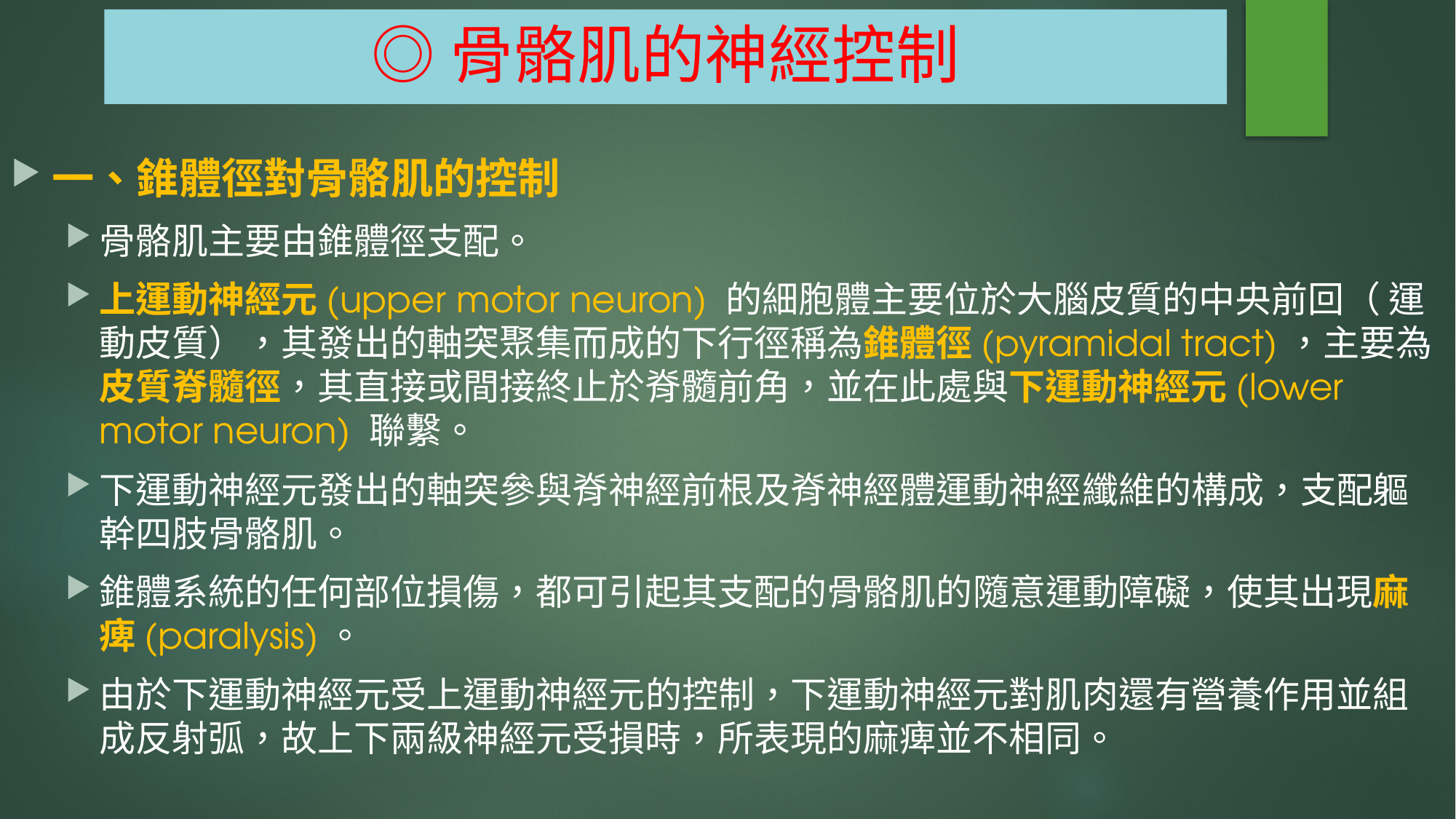

# ◎骨骼肌的神經控制
一、錐體徑對骨骼肌的控制
骨骼肌主要由錐體徑支配。
上運動神經元(upper motor neuron) 的細胞體主要位於大腦皮質的中央前回（ 運動皮質），其發出的軸突聚集而成的下行徑稱為錐體徑(pyramidal tract)，主要為皮質脊髓徑，其直接或間接終止於脊髓前角，並在此處與下運動神經元(lower motor neuron) 聯繫。
下運動神經元發出的軸突參與脊神經前根及脊神經體運動神經纖維的構成，支配軀幹四肢骨骼肌。
錐體系統的任何部位損傷，都可引起其支配的骨骼肌的隨意運動障礙，使其出現麻痺(paralysis)。
由於下運動神經元受上運動神經元的控制，下運動神經元對肌肉還有營養作用並組成反射弧，故上下兩級神經元受損時，所表現的麻痺並不相同。